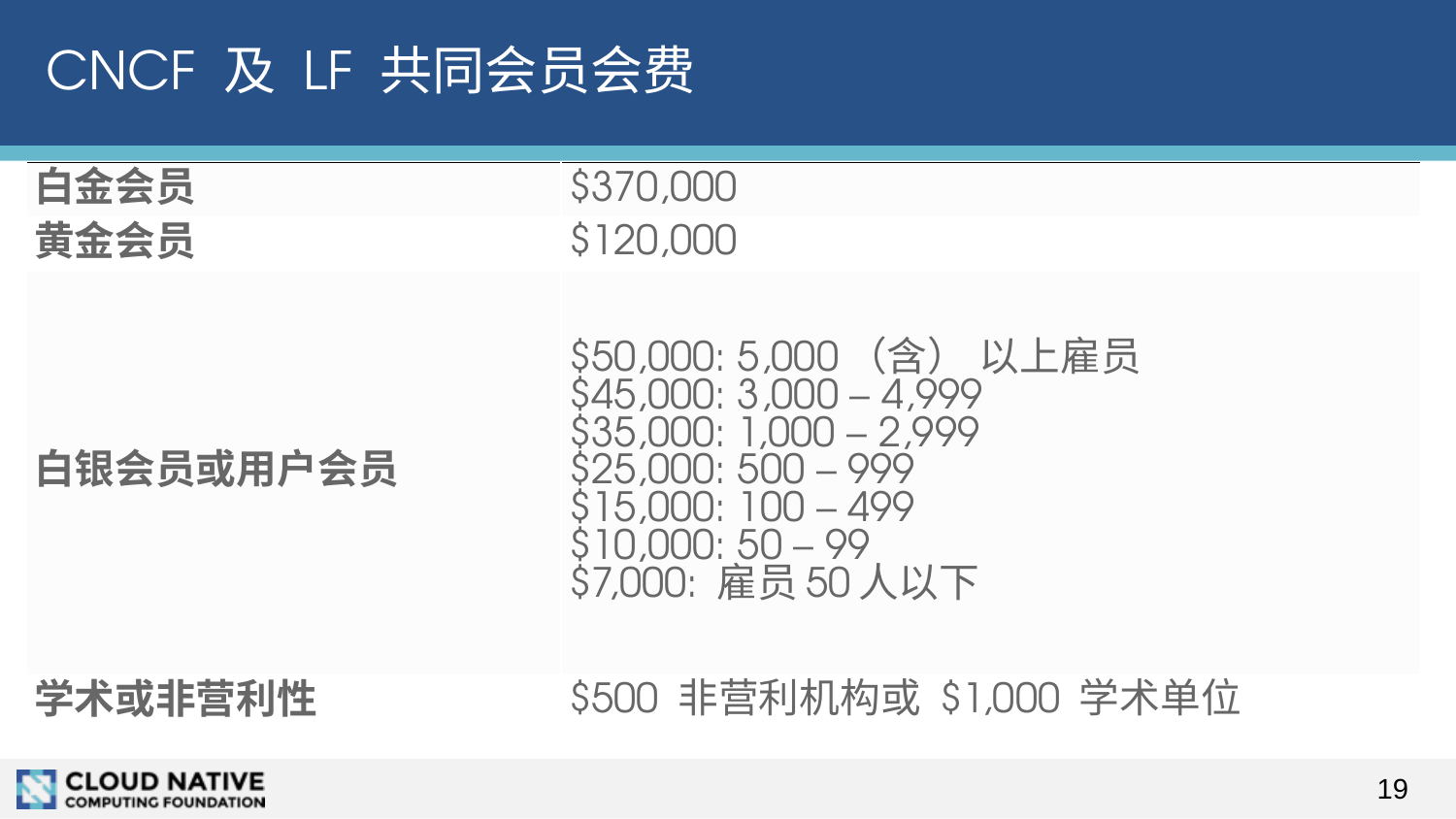

# CNCF 及 LF 共同会员会费
| 白金会员 | $370,000 |
| --- | --- |
| 黄金会员 | $120,000 |
| 白银会员或用户会员 | $50,000: 5,000（含） 以上雇员 $45,000: 3,000 – 4,999 $35,000: 1,000 – 2,999 $25,000: 500 – 999 $15,000: 100 – 499 $10,000: 50 – 99 $7,000: 雇员50人以下 |
| 学术或非营利性 | $500 非营利机构或 $1,000 学术单位 |
19